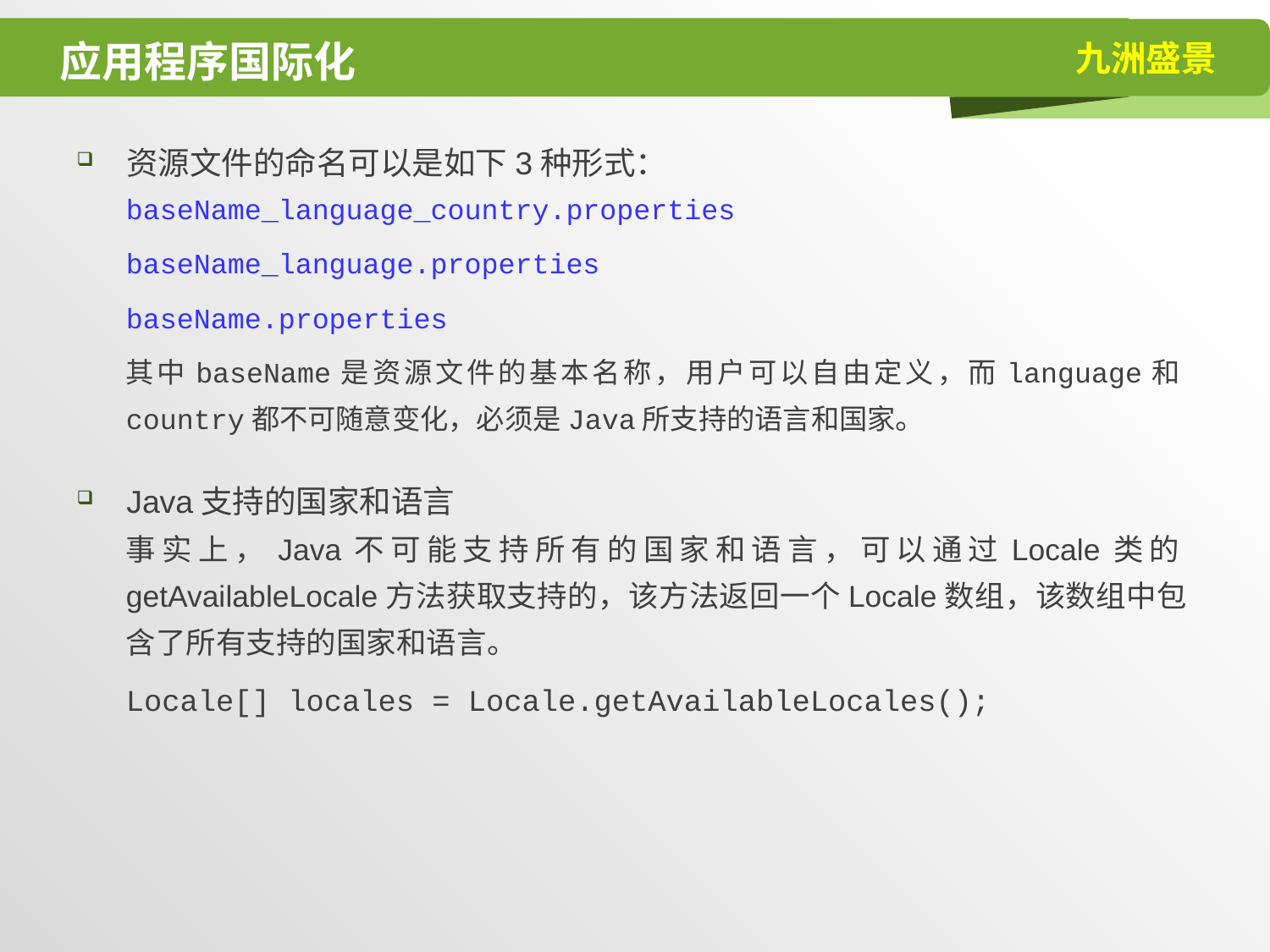

# 应用程序国际化
资源文件的命名可以是如下3种形式：
baseName_language_country.properties
baseName_language.properties
baseName.properties
其中baseName是资源文件的基本名称，用户可以自由定义，而language和country都不可随意变化，必须是Java所支持的语言和国家。
Java支持的国家和语言
事实上，Java不可能支持所有的国家和语言，可以通过Locale类的getAvailableLocale方法获取支持的，该方法返回一个Locale数组，该数组中包含了所有支持的国家和语言。
Locale[] locales = Locale.getAvailableLocales();